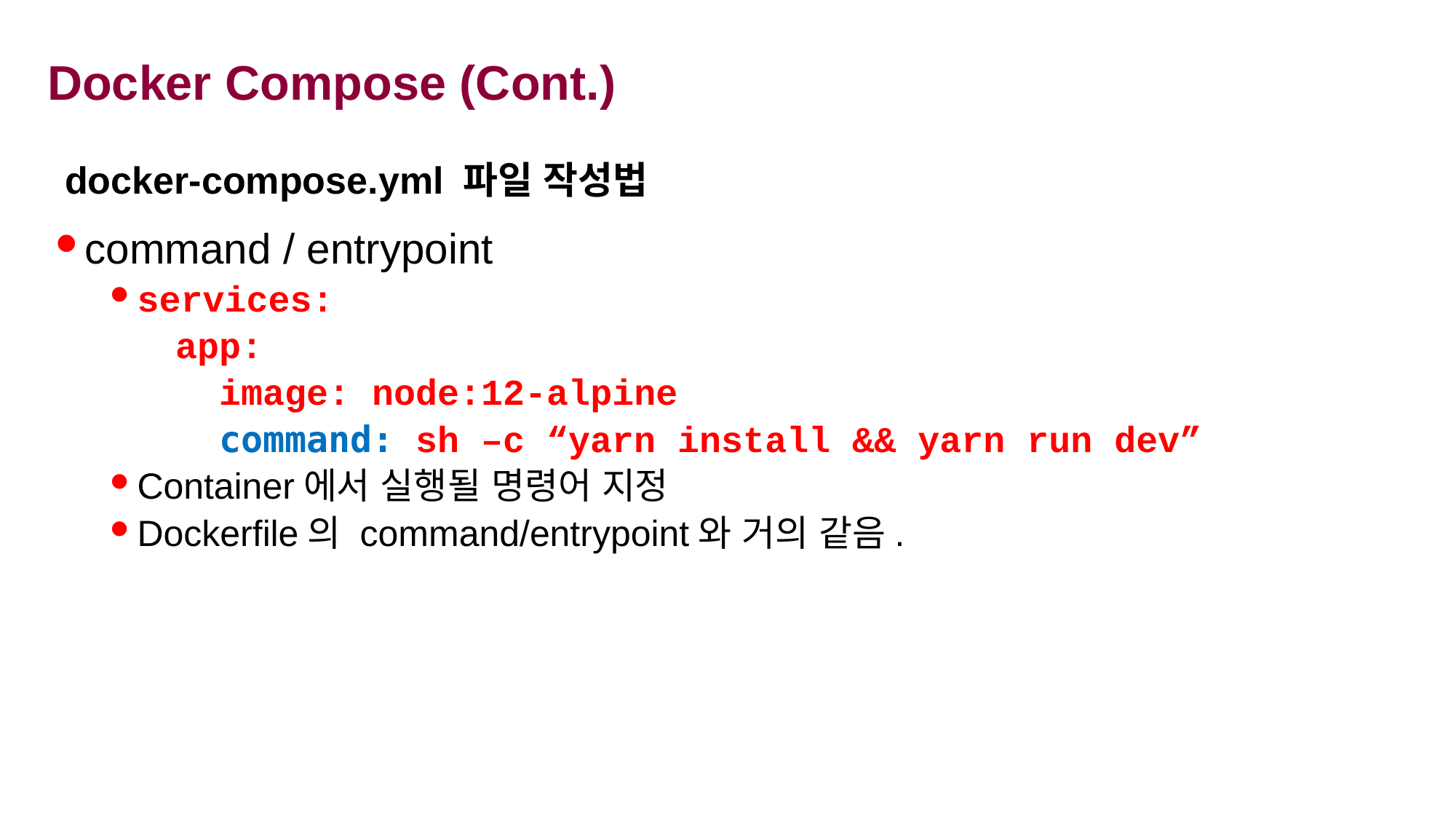

# Docker Compose (Cont.)
docker-compose.yml 파일 작성법
command / entrypoint
services:
   app:
     image: node:12-alpine
     command: sh –c “yarn install && yarn run dev”
Container에서 실행될 명령어 지정
Dockerfile의 command/entrypoint와 거의 같음.